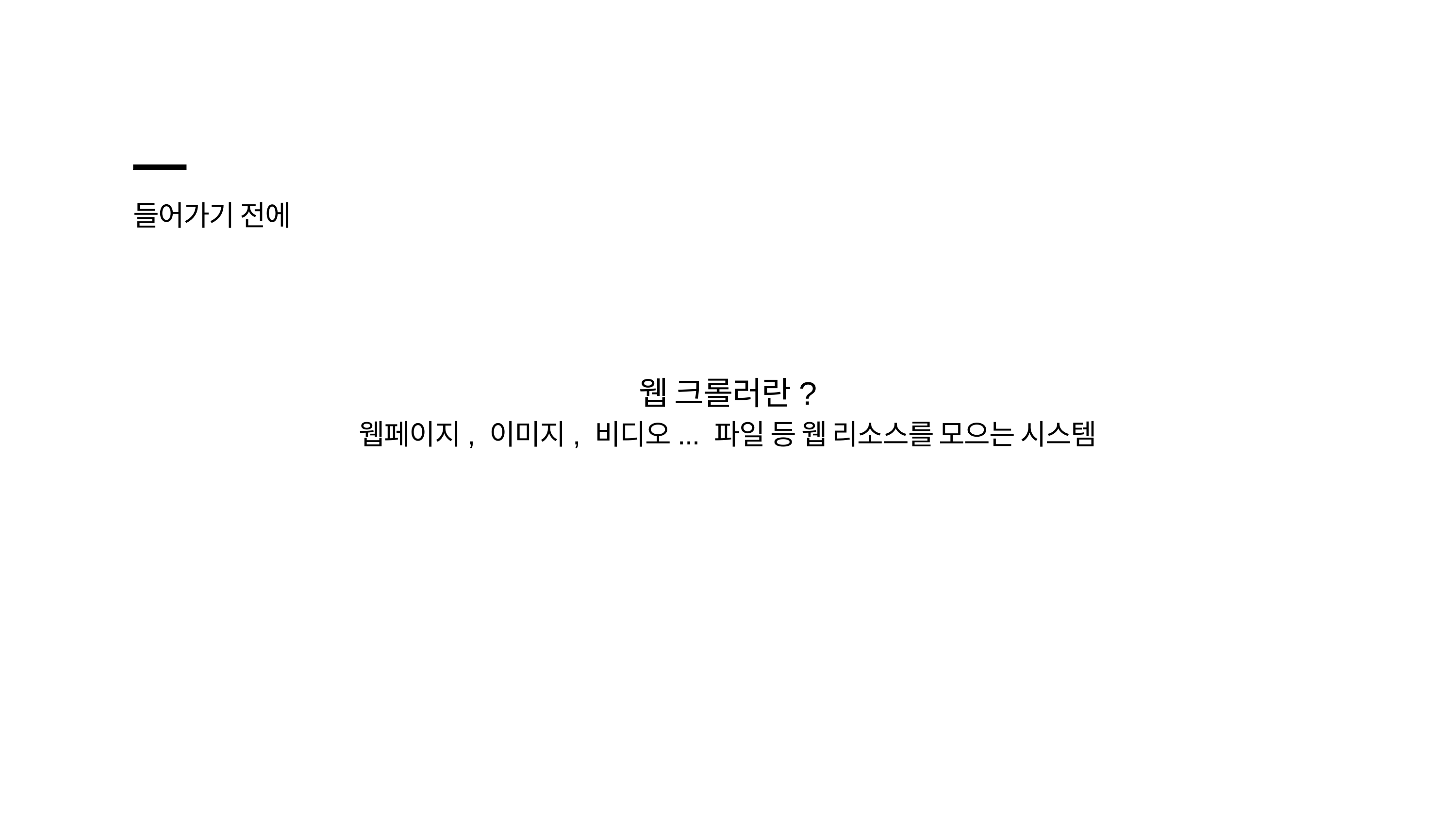

들어가기 전에
웹 크롤러란?
웹페이지, 이미지, 비디오... 파일 등 웹 리소스를 모으는 시스템